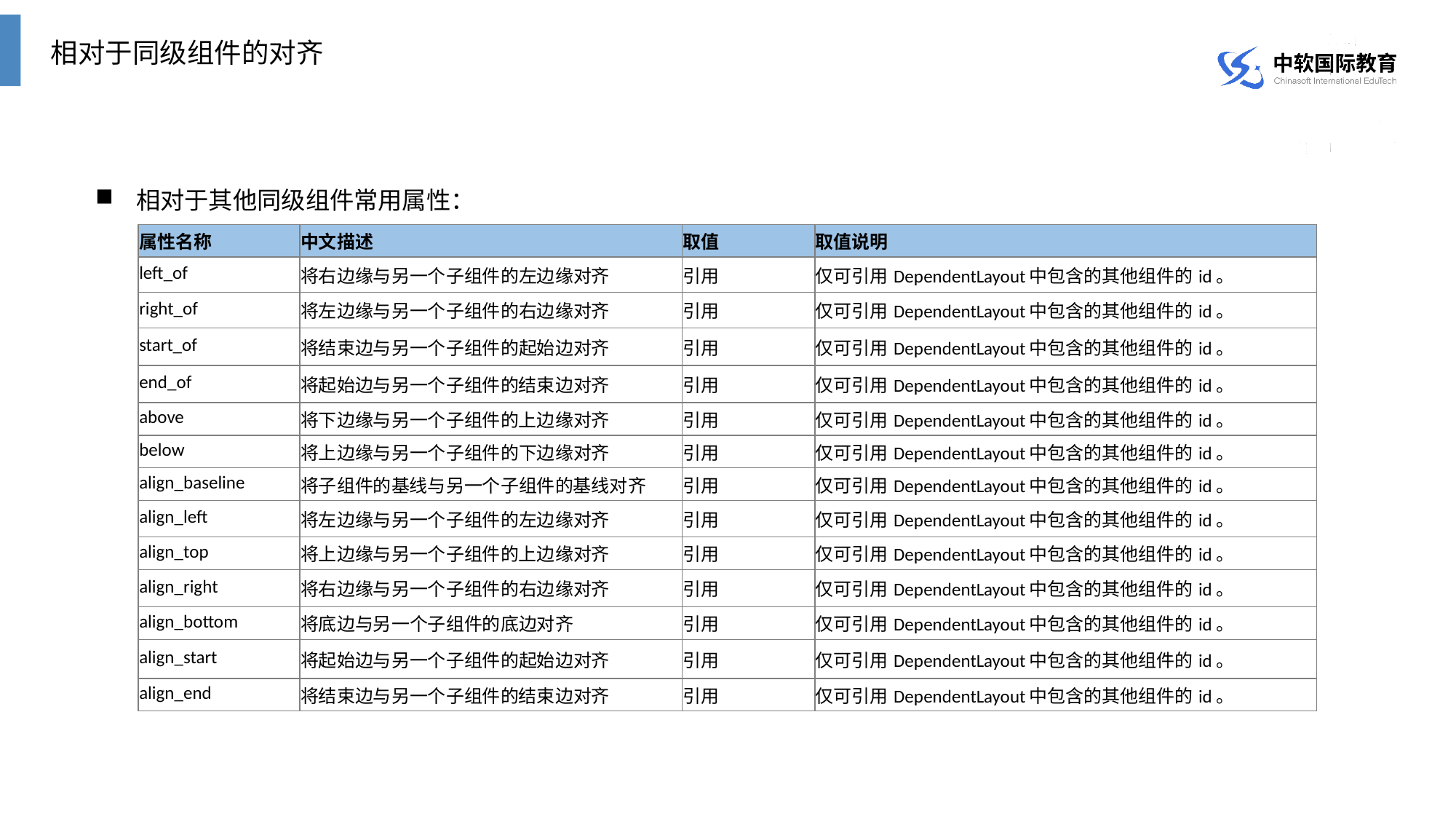

相对于同级组件的对齐
相对于其他同级组件常用属性：
| 属性名称 | 中文描述 | 取值 | 取值说明 |
| --- | --- | --- | --- |
| left\_of | 将右边缘与另一个子组件的左边缘对齐 | 引用 | 仅可引用DependentLayout中包含的其他组件的id。 |
| right\_of | 将左边缘与另一个子组件的右边缘对齐 | 引用 | 仅可引用DependentLayout中包含的其他组件的id。 |
| start\_of | 将结束边与另一个子组件的起始边对齐 | 引用 | 仅可引用DependentLayout中包含的其他组件的id。 |
| end\_of | 将起始边与另一个子组件的结束边对齐 | 引用 | 仅可引用DependentLayout中包含的其他组件的id。 |
| above | 将下边缘与另一个子组件的上边缘对齐 | 引用 | 仅可引用DependentLayout中包含的其他组件的id。 |
| below | 将上边缘与另一个子组件的下边缘对齐 | 引用 | 仅可引用DependentLayout中包含的其他组件的id。 |
| align\_baseline | 将子组件的基线与另一个子组件的基线对齐 | 引用 | 仅可引用DependentLayout中包含的其他组件的id。 |
| align\_left | 将左边缘与另一个子组件的左边缘对齐 | 引用 | 仅可引用DependentLayout中包含的其他组件的id。 |
| align\_top | 将上边缘与另一个子组件的上边缘对齐 | 引用 | 仅可引用DependentLayout中包含的其他组件的id。 |
| align\_right | 将右边缘与另一个子组件的右边缘对齐 | 引用 | 仅可引用DependentLayout中包含的其他组件的id。 |
| align\_bottom | 将底边与另一个子组件的底边对齐 | 引用 | 仅可引用DependentLayout中包含的其他组件的id。 |
| align\_start | 将起始边与另一个子组件的起始边对齐 | 引用 | 仅可引用DependentLayout中包含的其他组件的id。 |
| align\_end | 将结束边与另一个子组件的结束边对齐 | 引用 | 仅可引用DependentLayout中包含的其他组件的id。 |